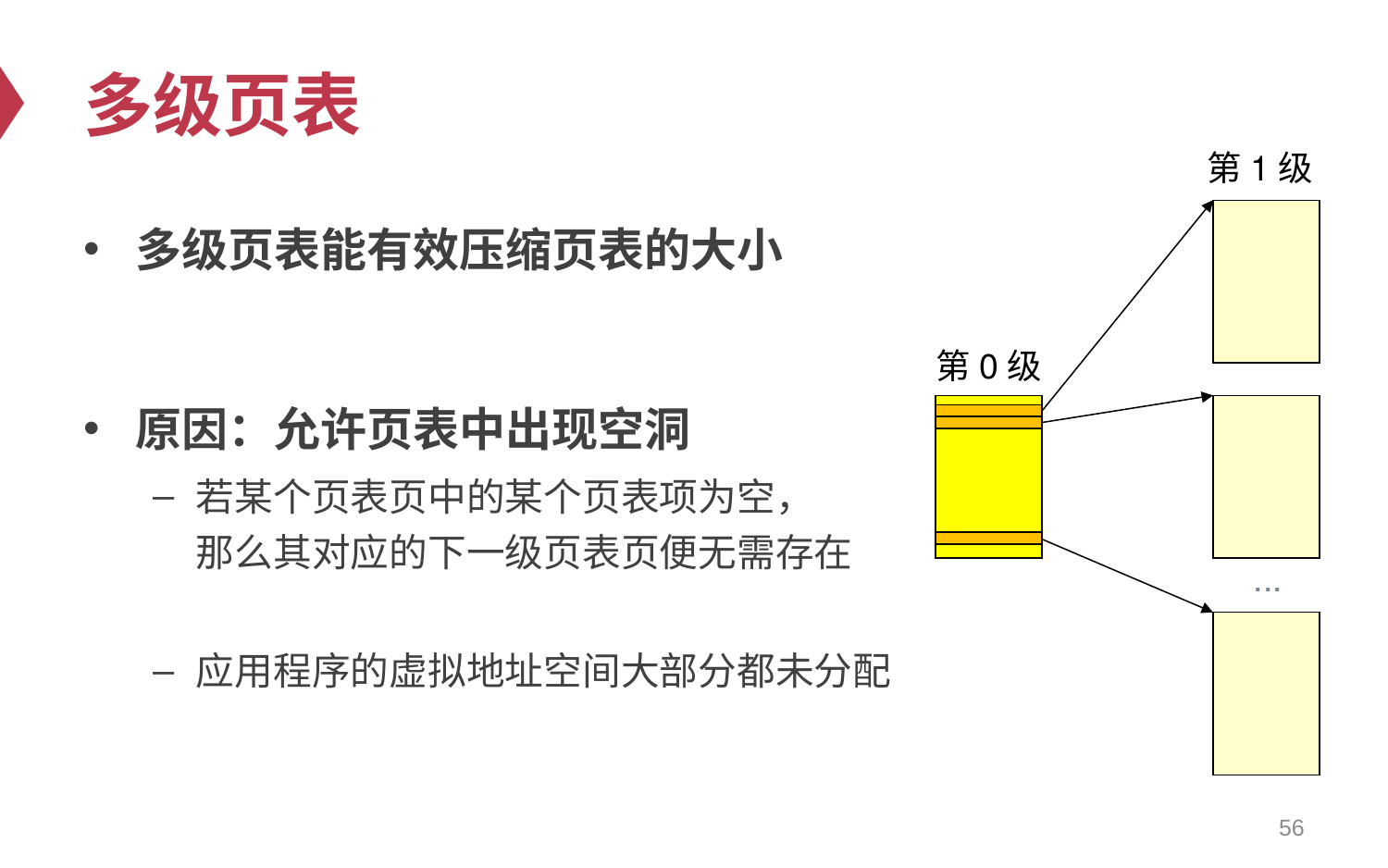

# 多级页表
第1级

...

多级页表能有效压缩页表的大小

原因：允许页表中出现空洞
若某个页表页中的某个页表项为空，
那么其对应的下一级页表页便无需存在
应用程序的虚拟地址空间大部分都未分配
第0级
56